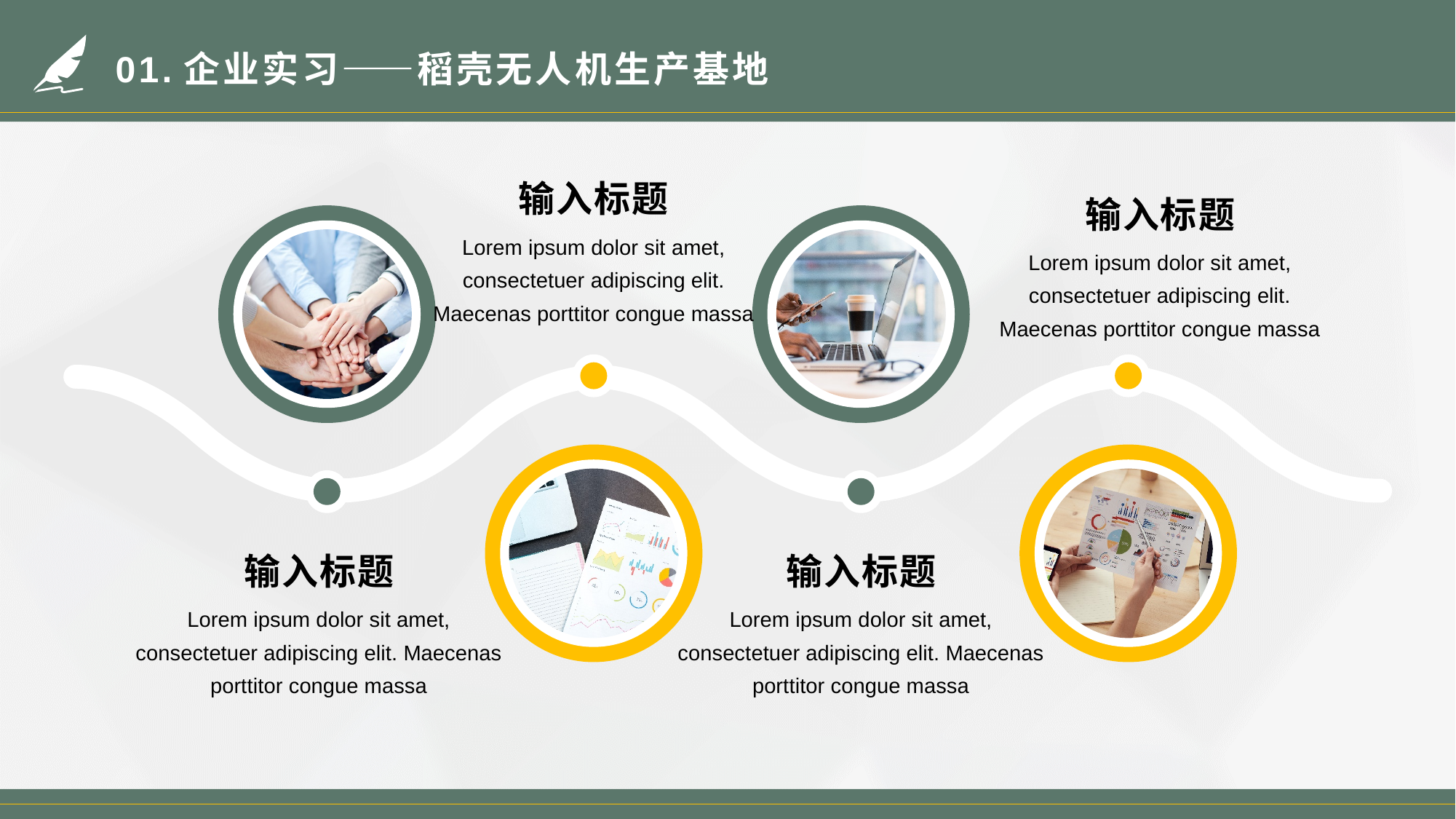

# 01.企业实习——稻壳无人机生产基地
输入标题
Lorem ipsum dolor sit amet, consectetuer adipiscing elit. Maecenas porttitor congue massa

输入标题
Lorem ipsum dolor sit amet, consectetuer adipiscing elit. Maecenas porttitor congue massa

输入标题
Lorem ipsum dolor sit amet, consectetuer adipiscing elit. Maecenas porttitor congue massa

输入标题
Lorem ipsum dolor sit amet, consectetuer adipiscing elit. Maecenas porttitor congue massa